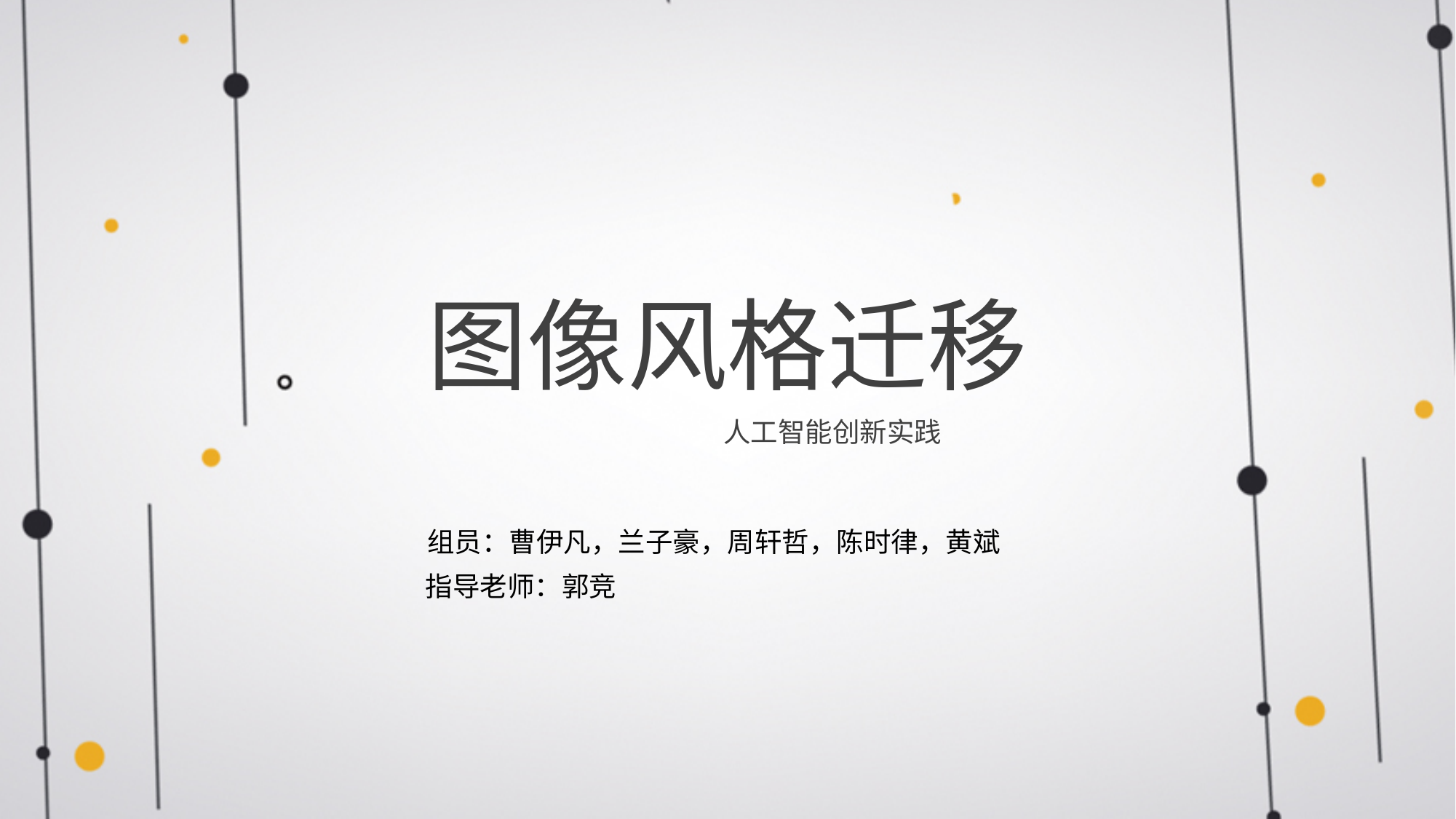

图像风格迁移
人工智能创新实践
组员：曹伊凡，兰子豪，周轩哲，陈时律，黄斌
指导老师：郭竞